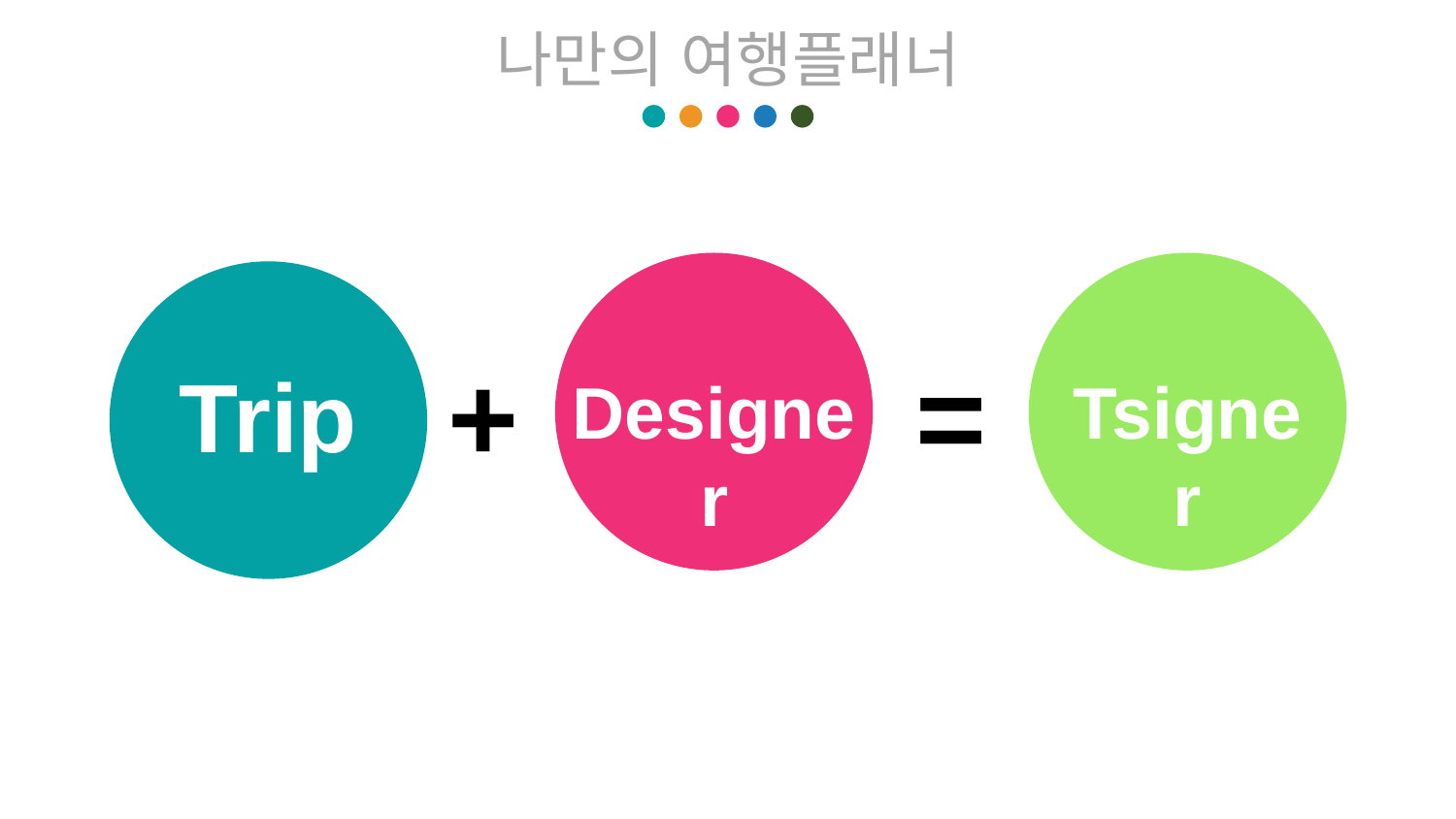

나만의 여행플래너

Tsigner

Designer

Trip
+
=